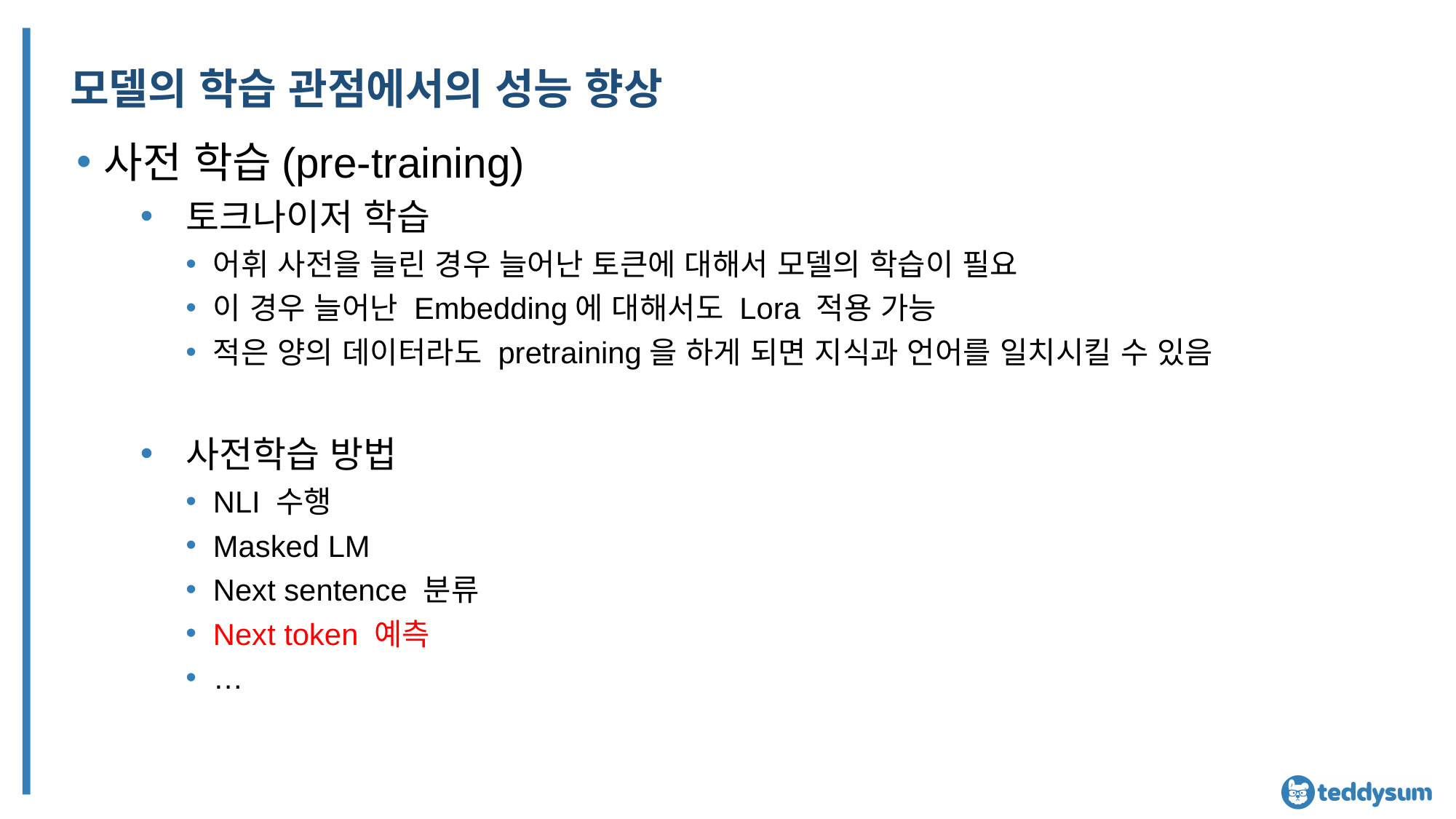

# 모델의 학습 관점에서의 성능 향상
사전 학습(pre-training)
토크나이저 학습
어휘 사전을 늘린 경우 늘어난 토큰에 대해서 모델의 학습이 필요
이 경우 늘어난 Embedding에 대해서도 Lora 적용 가능
적은 양의 데이터라도 pretraining을 하게 되면 지식과 언어를 일치시킬 수 있음

사전학습 방법
NLI 수행
Masked LM
Next sentence 분류
Next token 예측
…